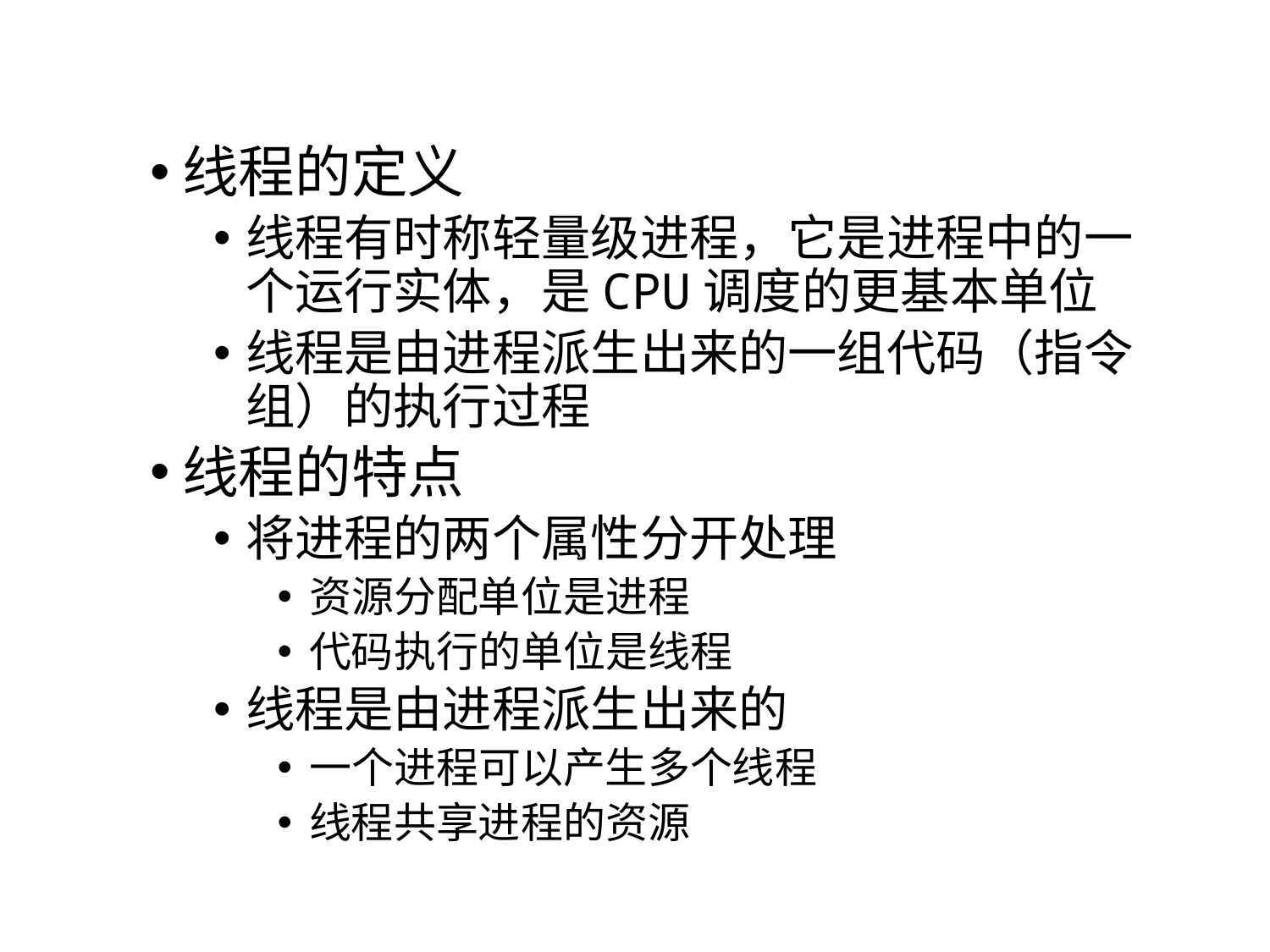

线程的定义
线程有时称轻量级进程，它是进程中的一个运行实体，是CPU调度的更基本单位
线程是由进程派生出来的一组代码（指令组）的执行过程
线程的特点
将进程的两个属性分开处理
资源分配单位是进程
代码执行的单位是线程
线程是由进程派生出来的
一个进程可以产生多个线程
线程共享进程的资源